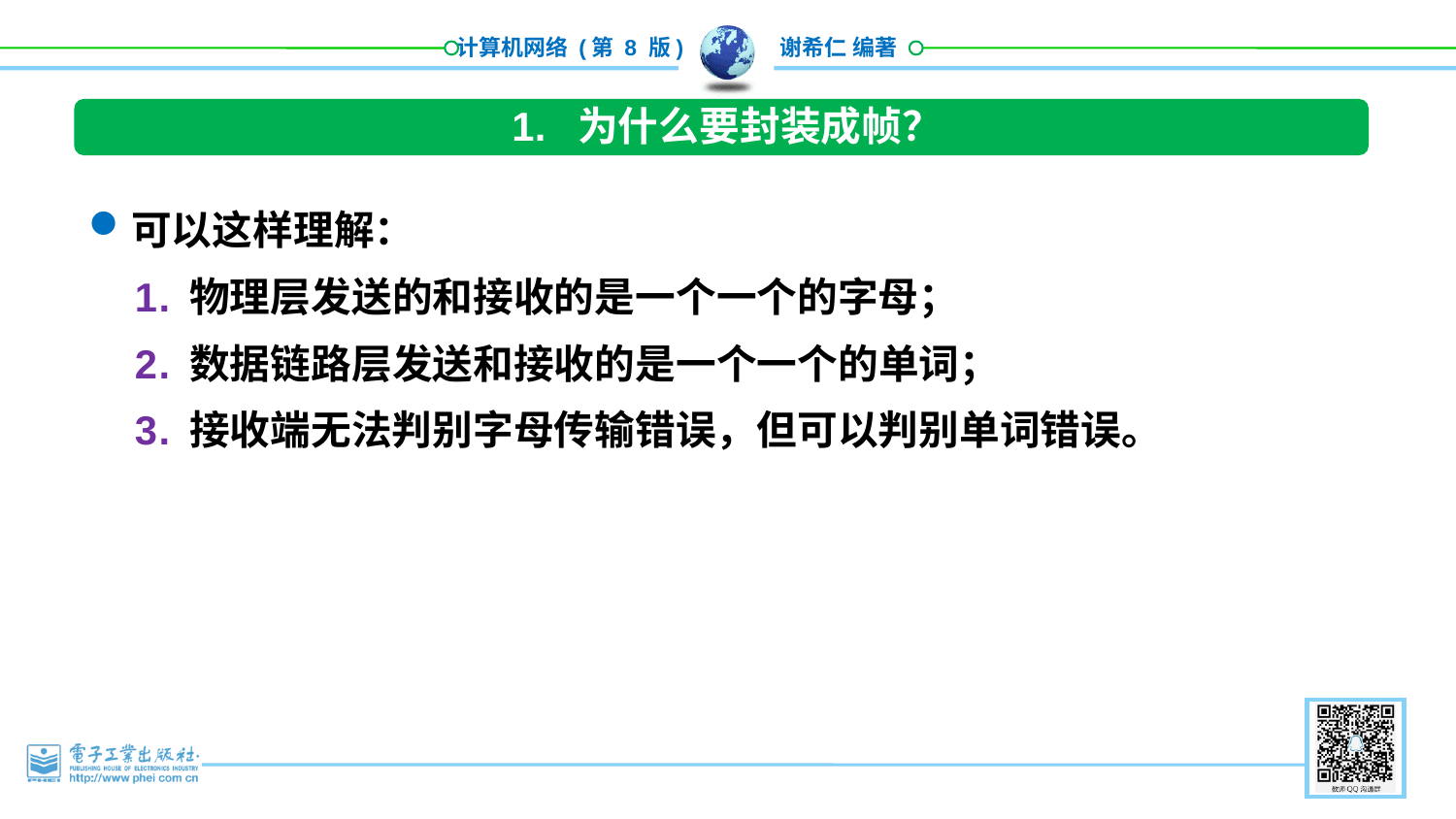

1.  为什么要封装成帧？

可以这样理解：
物理层发送的和接收的是一个一个的字母；
数据链路层发送和接收的是一个一个的单词；
接收端无法判别字母传输错误，但可以判别单词错误。